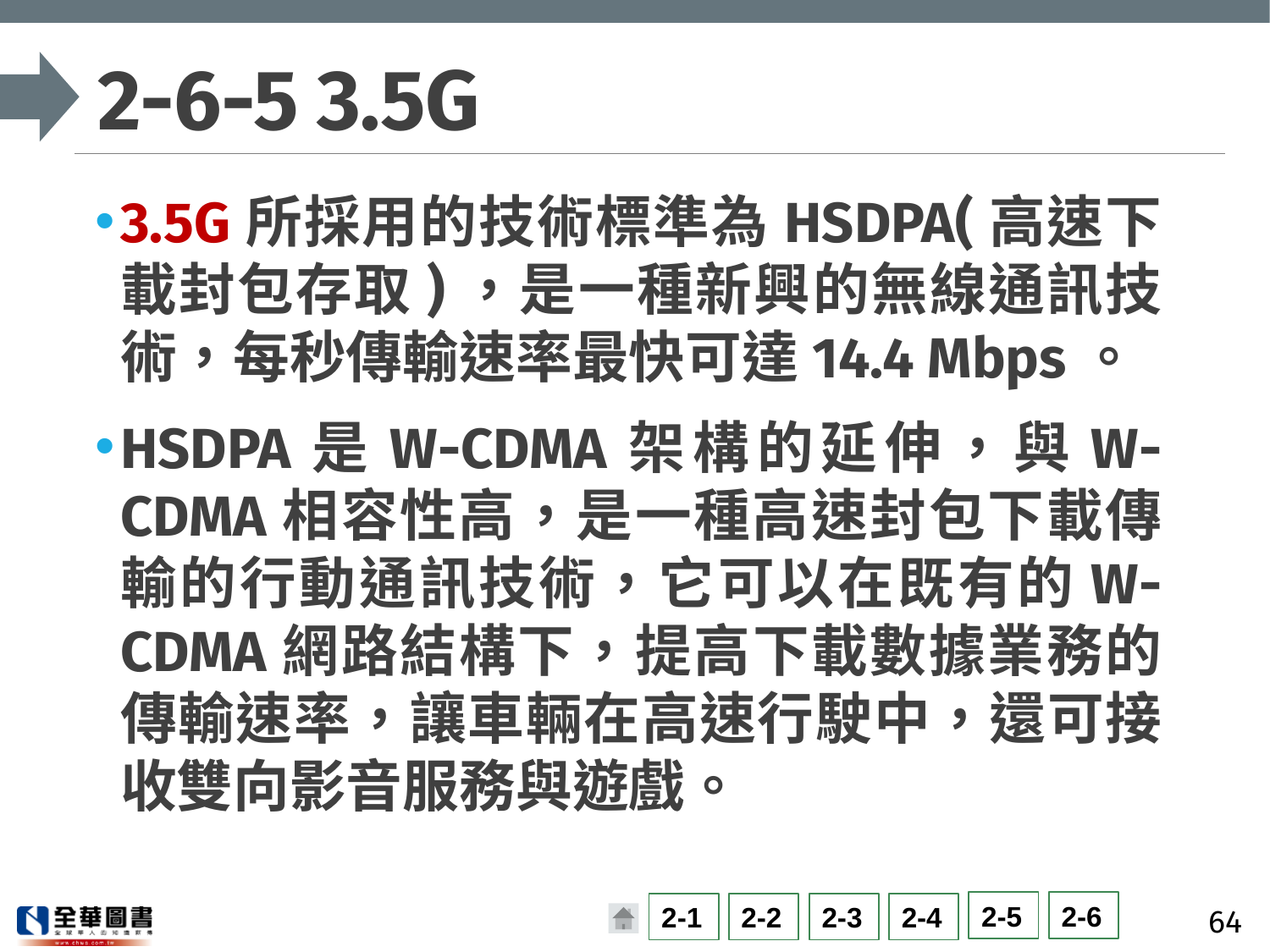

# 2-6-5 3.5G
3.5G所採用的技術標準為HSDPA(高速下載封包存取)，是一種新興的無線通訊技術，每秒傳輸速率最快可達14.4 Mbps。
HSDPA是W-CDMA架構的延伸，與W-CDMA相容性高，是一種高速封包下載傳輸的行動通訊技術，它可以在既有的W-CDMA網路結構下，提高下載數據業務的傳輸速率，讓車輛在高速行駛中，還可接收雙向影音服務與遊戲。
64